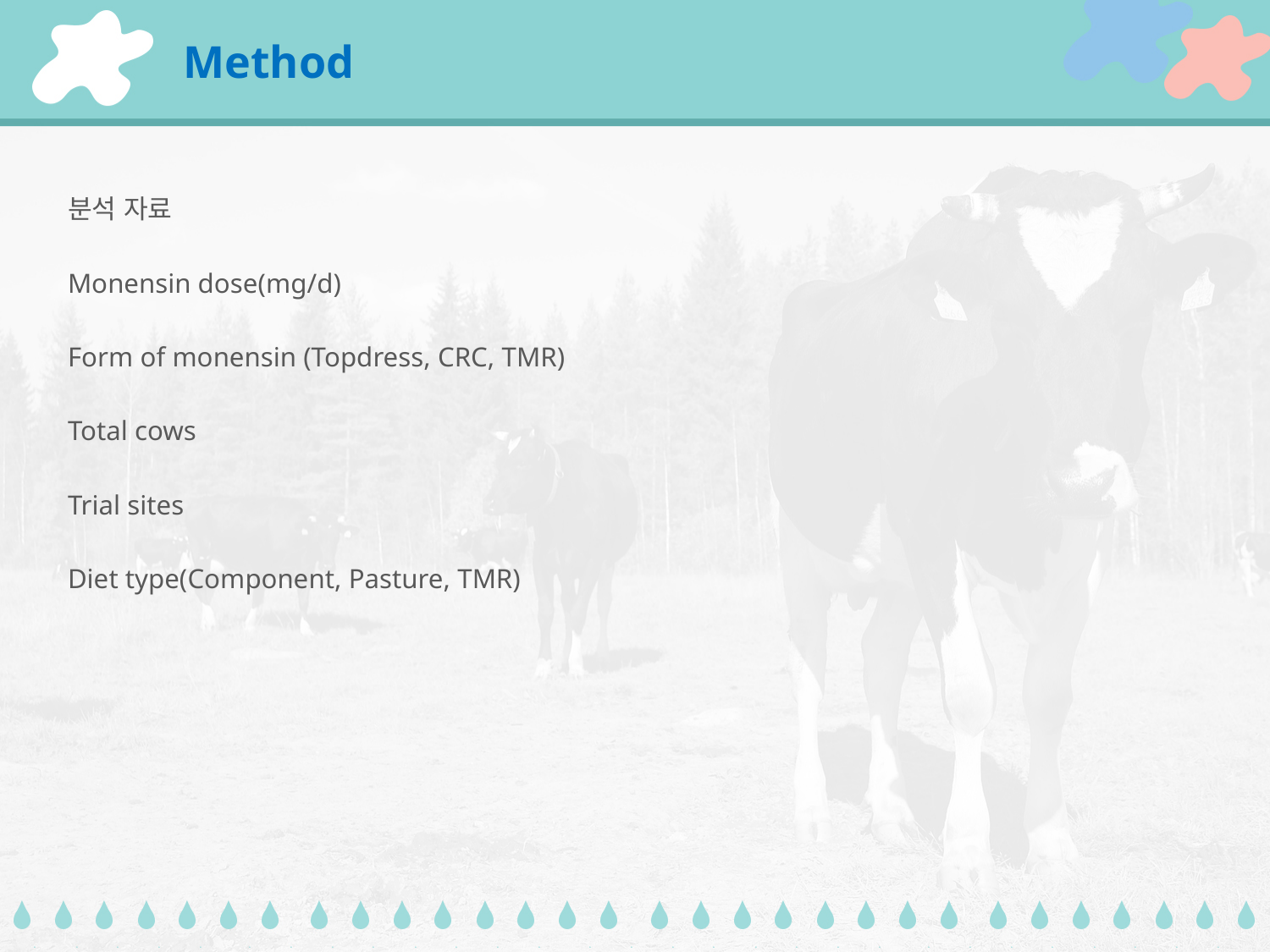

# Method
분석 자료

Monensin dose(mg/d)

Form of monensin (Topdress, CRC, TMR)

Total cows

Trial sites

Diet type(Component, Pasture, TMR)